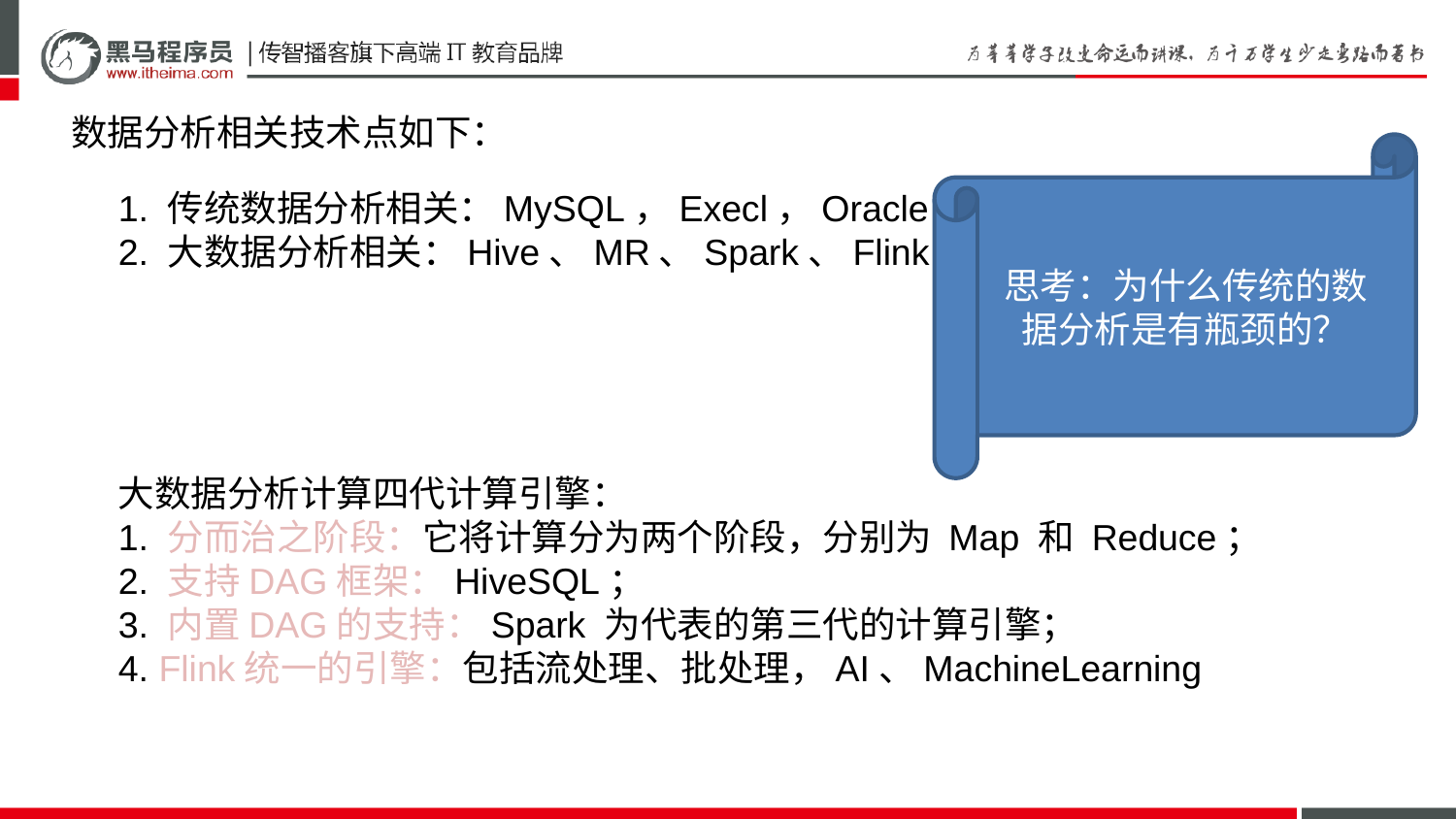

数据分析相关技术点如下：
思考：为什么传统的数据分析是有瓶颈的？
1. 传统数据分析相关：MySQL，Execl，Oracle
2. 大数据分析相关：Hive、MR、Spark、Flink

大数据分析计算四代计算引擎：
1. 分而治之阶段：它将计算分为两个阶段，分别为 Map 和 Reduce；
2. 支持DAG框架：HiveSQL；
3. 内置DAG的支持：Spark 为代表的第三代的计算引擎；
4. Flink统一的引擎：包括流处理、批处理，AI、MachineLearning